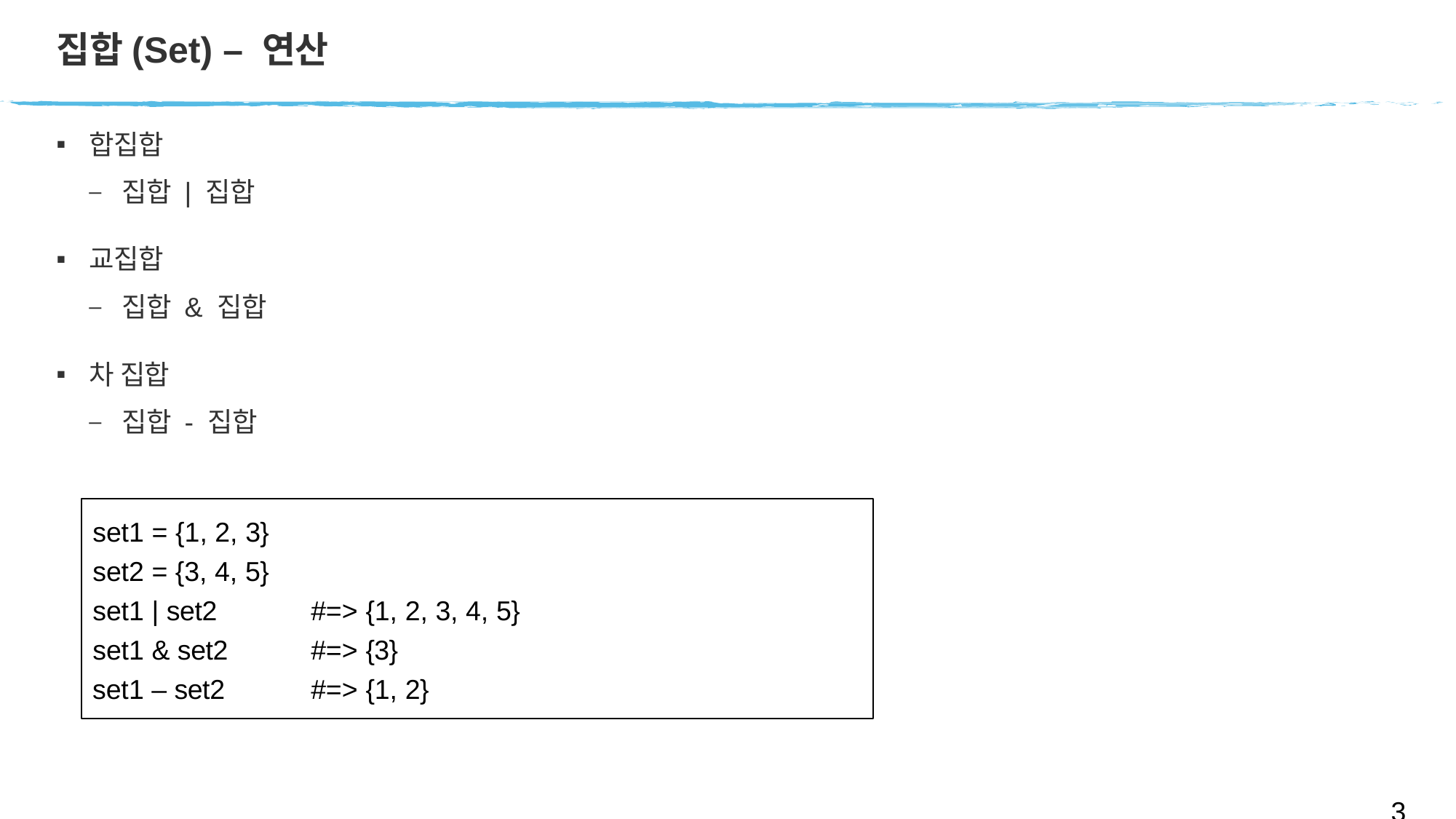

# 집합(Set) – 연산
합집합
집합 | 집합
교집합
집합 & 집합
차 집합
집합 - 집합

set1 = {1, 2, 3}
set2 = {3, 4, 5}
set1 | set2
set1 & set2
#=> {1, 2, 3, 4, 5}
#=> {3}
set1 – set2
#=> {1, 2}
38